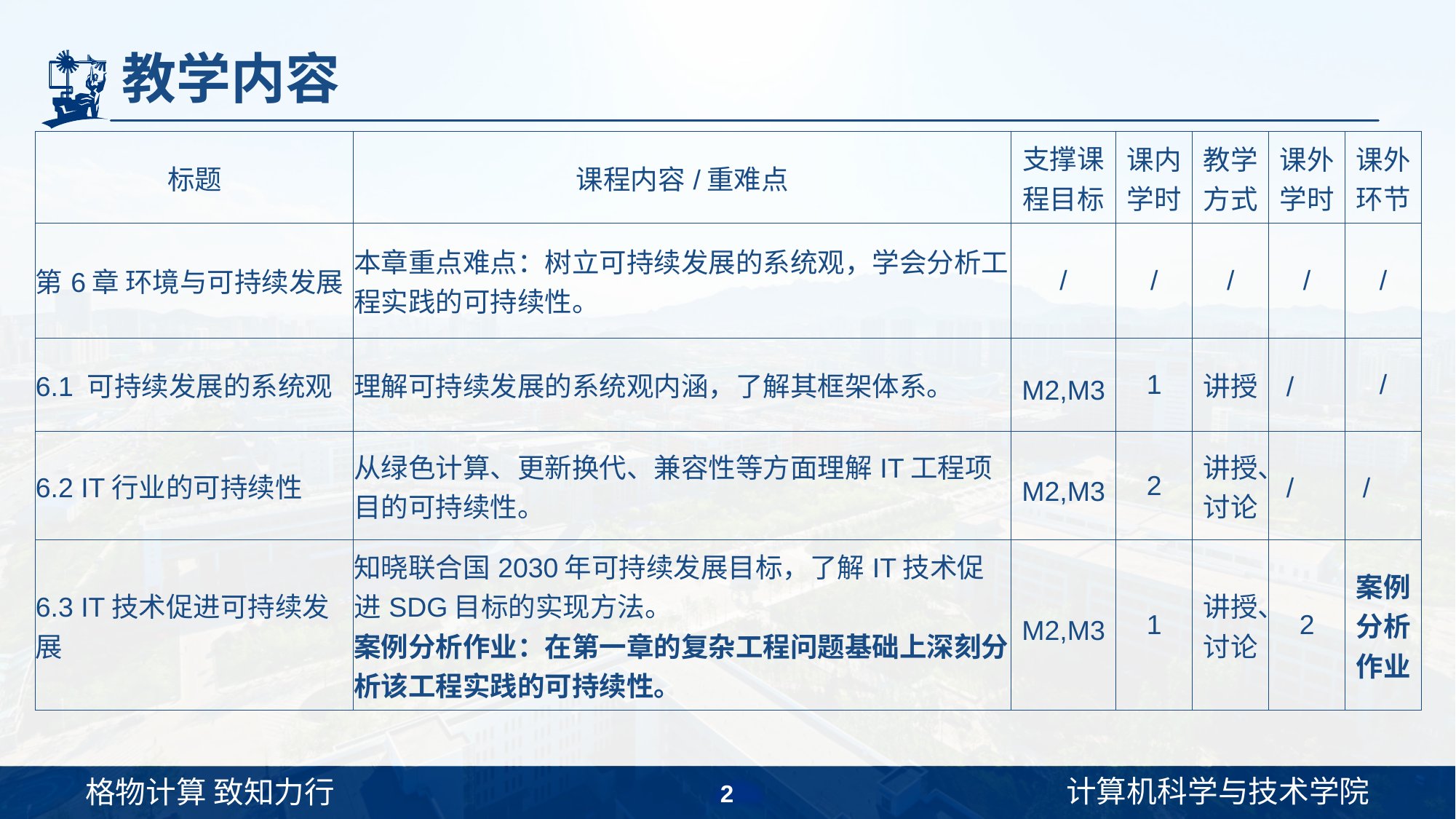

# 教学内容
| 标题 | 课程内容/重难点 | 支撑课程目标 | 课内学时 | 教学方式 | 课外学时 | 课外环节 |
| --- | --- | --- | --- | --- | --- | --- |
| 第6章 环境与可持续发展 | 本章重点难点：树立可持续发展的系统观，学会分析工程实践的可持续性。 | / | / | / | / | / |
| 6.1 可持续发展的系统观 | 理解可持续发展的系统观内涵，了解其框架体系。 | M2,M3 | 1 | 讲授 | / | / |
| 6.2 IT行业的可持续性 | 从绿色计算、更新换代、兼容性等方面理解IT工程项目的可持续性。 | M2,M3 | 2 | 讲授、讨论 | / | / |
| 6.3 IT技术促进可持续发展 | 知晓联合国2030年可持续发展目标，了解IT技术促进SDG目标的实现方法。 案例分析作业：在第一章的复杂工程问题基础上深刻分析该工程实践的可持续性。 | M2,M3 | 1 | 讲授、讨论 | 2 | 案例分析作业 |
2